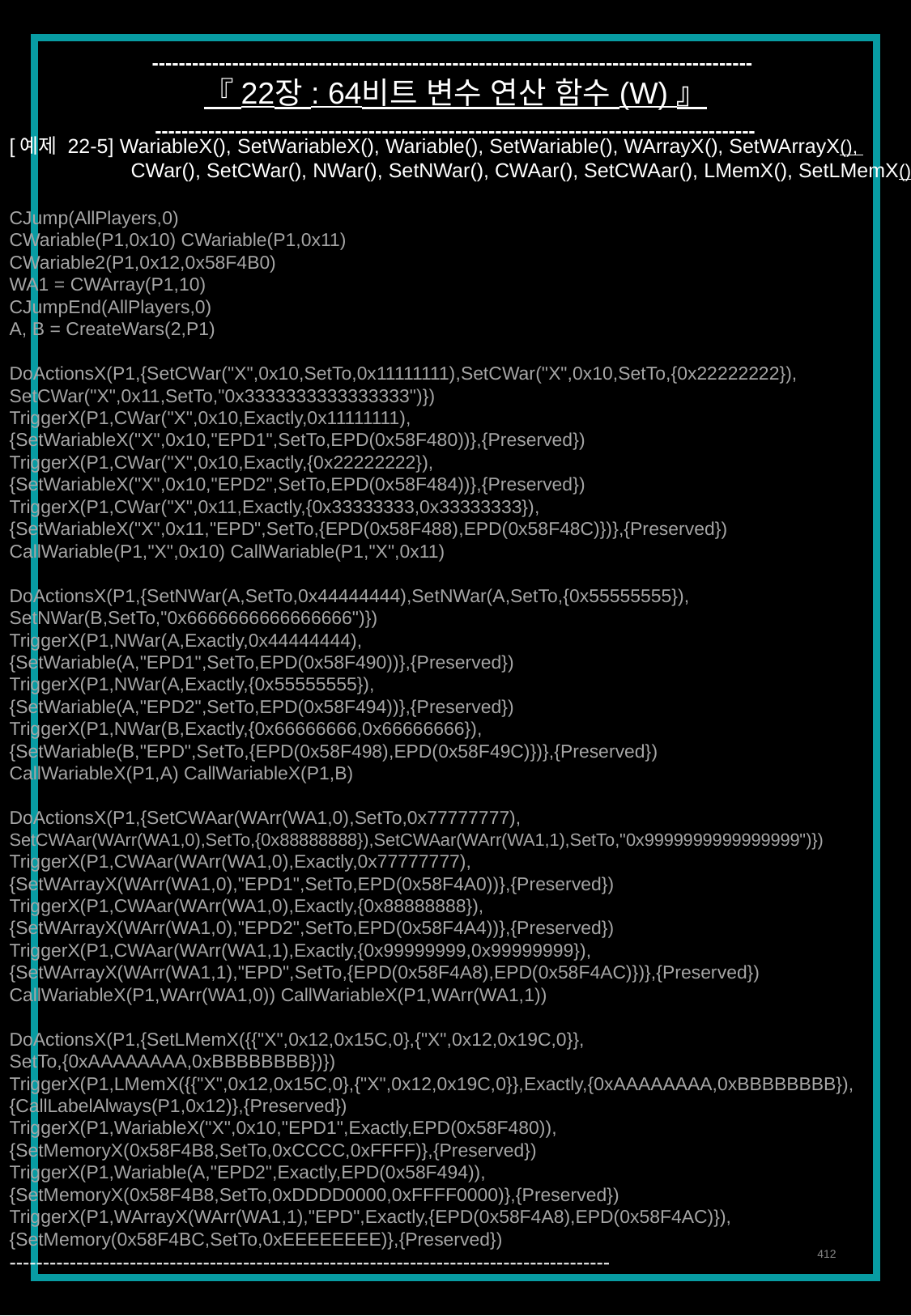

------------------------------------------------------------------------------------------
『 22장 : 64비트 변수 연산 함수 (W) 』
------------------------------------------------------------------------------------------
[예제 22-5] WariableX(), SetWariableX(), Wariable(), SetWariable(), WArrayX(), SetWArrayX(),
	CWar(), SetCWar(), NWar(), SetNWar(), CWAar(), SetCWAar(), LMemX(), SetLMemX()

CJump(AllPlayers,0)
CWariable(P1,0x10) CWariable(P1,0x11)
CWariable2(P1,0x12,0x58F4B0)
WA1 = CWArray(P1,10)
CJumpEnd(AllPlayers,0)
A, B = CreateWars(2,P1)

DoActionsX(P1,{SetCWar("X",0x10,SetTo,0x11111111),SetCWar("X",0x10,SetTo,{0x22222222}),
SetCWar("X",0x11,SetTo,"0x3333333333333333")})
TriggerX(P1,CWar("X",0x10,Exactly,0x11111111),
{SetWariableX("X",0x10,"EPD1",SetTo,EPD(0x58F480))},{Preserved})
TriggerX(P1,CWar("X",0x10,Exactly,{0x22222222}),
{SetWariableX("X",0x10,"EPD2",SetTo,EPD(0x58F484))},{Preserved})
TriggerX(P1,CWar("X",0x11,Exactly,{0x33333333,0x33333333}),
{SetWariableX("X",0x11,"EPD",SetTo,{EPD(0x58F488),EPD(0x58F48C)})},{Preserved})
CallWariable(P1,"X",0x10) CallWariable(P1,"X",0x11)

DoActionsX(P1,{SetNWar(A,SetTo,0x44444444),SetNWar(A,SetTo,{0x55555555}),
SetNWar(B,SetTo,"0x6666666666666666")})
TriggerX(P1,NWar(A,Exactly,0x44444444),
{SetWariable(A,"EPD1",SetTo,EPD(0x58F490))},{Preserved})
TriggerX(P1,NWar(A,Exactly,{0x55555555}),
{SetWariable(A,"EPD2",SetTo,EPD(0x58F494))},{Preserved})
TriggerX(P1,NWar(B,Exactly,{0x66666666,0x66666666}),
{SetWariable(B,"EPD",SetTo,{EPD(0x58F498),EPD(0x58F49C)})},{Preserved})
CallWariableX(P1,A) CallWariableX(P1,B)

DoActionsX(P1,{SetCWAar(WArr(WA1,0),SetTo,0x77777777),
SetCWAar(WArr(WA1,0),SetTo,{0x88888888}),SetCWAar(WArr(WA1,1),SetTo,"0x9999999999999999")})
TriggerX(P1,CWAar(WArr(WA1,0),Exactly,0x77777777),
{SetWArrayX(WArr(WA1,0),"EPD1",SetTo,EPD(0x58F4A0))},{Preserved})
TriggerX(P1,CWAar(WArr(WA1,0),Exactly,{0x88888888}),
{SetWArrayX(WArr(WA1,0),"EPD2",SetTo,EPD(0x58F4A4))},{Preserved})
TriggerX(P1,CWAar(WArr(WA1,1),Exactly,{0x99999999,0x99999999}),
{SetWArrayX(WArr(WA1,1),"EPD",SetTo,{EPD(0x58F4A8),EPD(0x58F4AC)})},{Preserved})
CallWariableX(P1,WArr(WA1,0)) CallWariableX(P1,WArr(WA1,1))

DoActionsX(P1,{SetLMemX({{"X",0x12,0x15C,0},{"X",0x12,0x19C,0}},
SetTo,{0xAAAAAAAA,0xBBBBBBBB})})
TriggerX(P1,LMemX({{"X",0x12,0x15C,0},{"X",0x12,0x19C,0}},Exactly,{0xAAAAAAAA,0xBBBBBBBB}),
{CallLabelAlways(P1,0x12)},{Preserved})
TriggerX(P1,WariableX("X",0x10,"EPD1",Exactly,EPD(0x58F480)),
{SetMemoryX(0x58F4B8,SetTo,0xCCCC,0xFFFF)},{Preserved})
TriggerX(P1,Wariable(A,"EPD2",Exactly,EPD(0x58F494)),
{SetMemoryX(0x58F4B8,SetTo,0xDDDD0000,0xFFFF0000)},{Preserved})
TriggerX(P1,WArrayX(WArr(WA1,1),"EPD",Exactly,{EPD(0x58F4A8),EPD(0x58F4AC)}),
{SetMemory(0x58F4BC,SetTo,0xEEEEEEEE)},{Preserved})
------------------------------------------------------------------------------------------
412